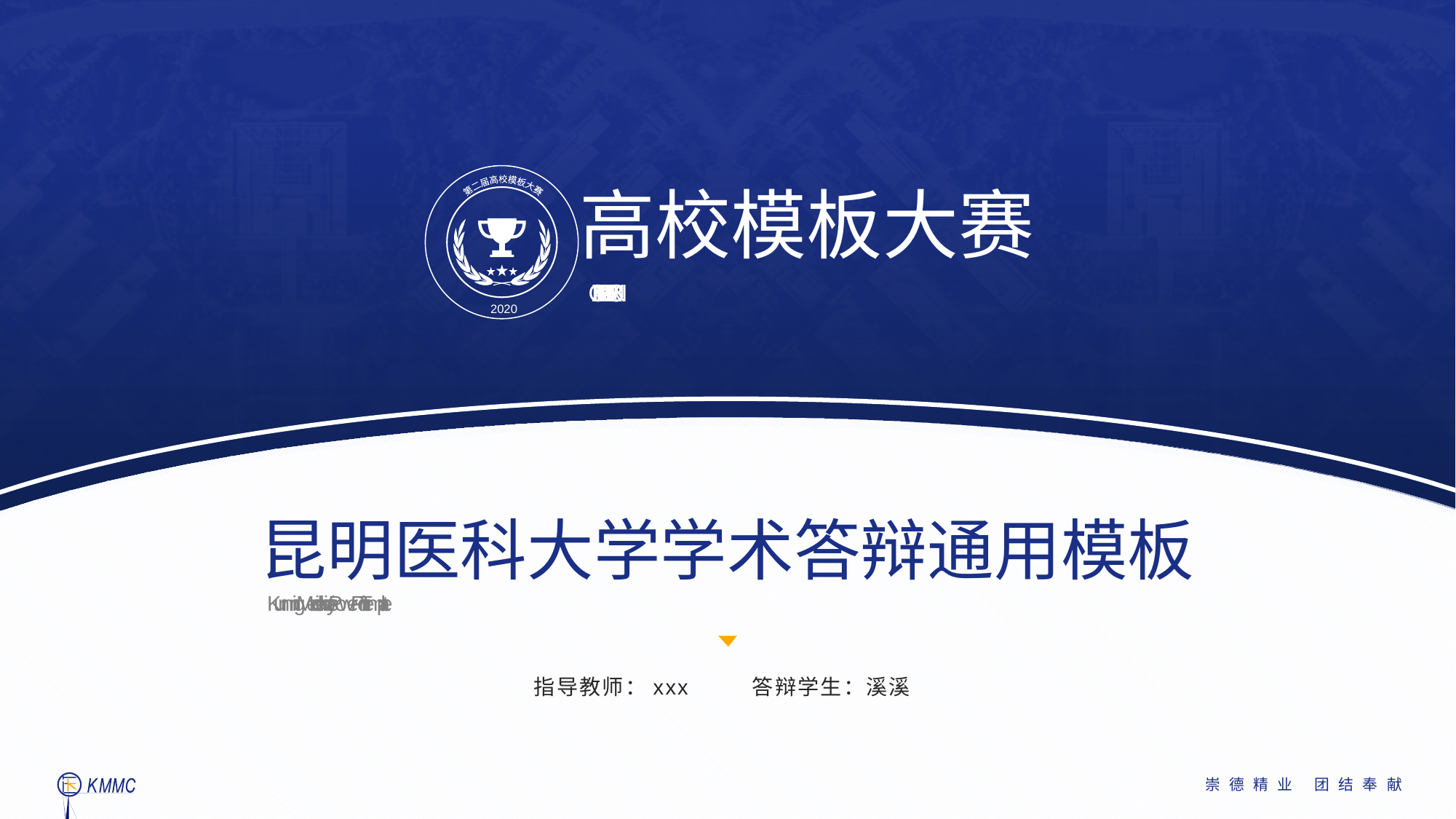

昆明医科大学学术答辩通用模板
Kunming Medical university PowerPoint Template

指导教师：xxx	答辩学生：溪溪